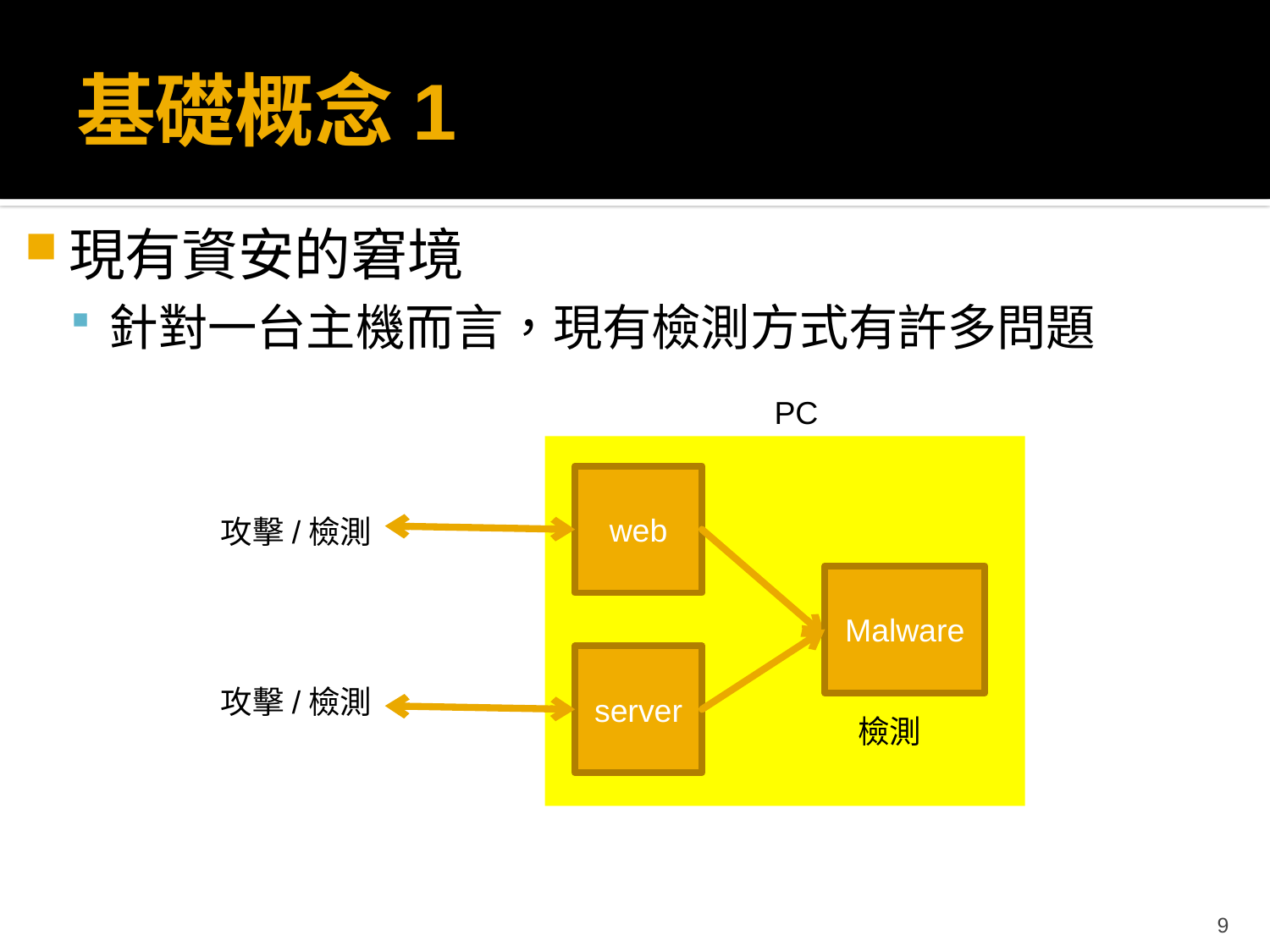

# 基礎概念1
現有資安的窘境
針對一台主機而言，現有檢測方式有許多問題

PC

web
攻擊/檢測
Malware
server
攻擊/檢測
檢測
9